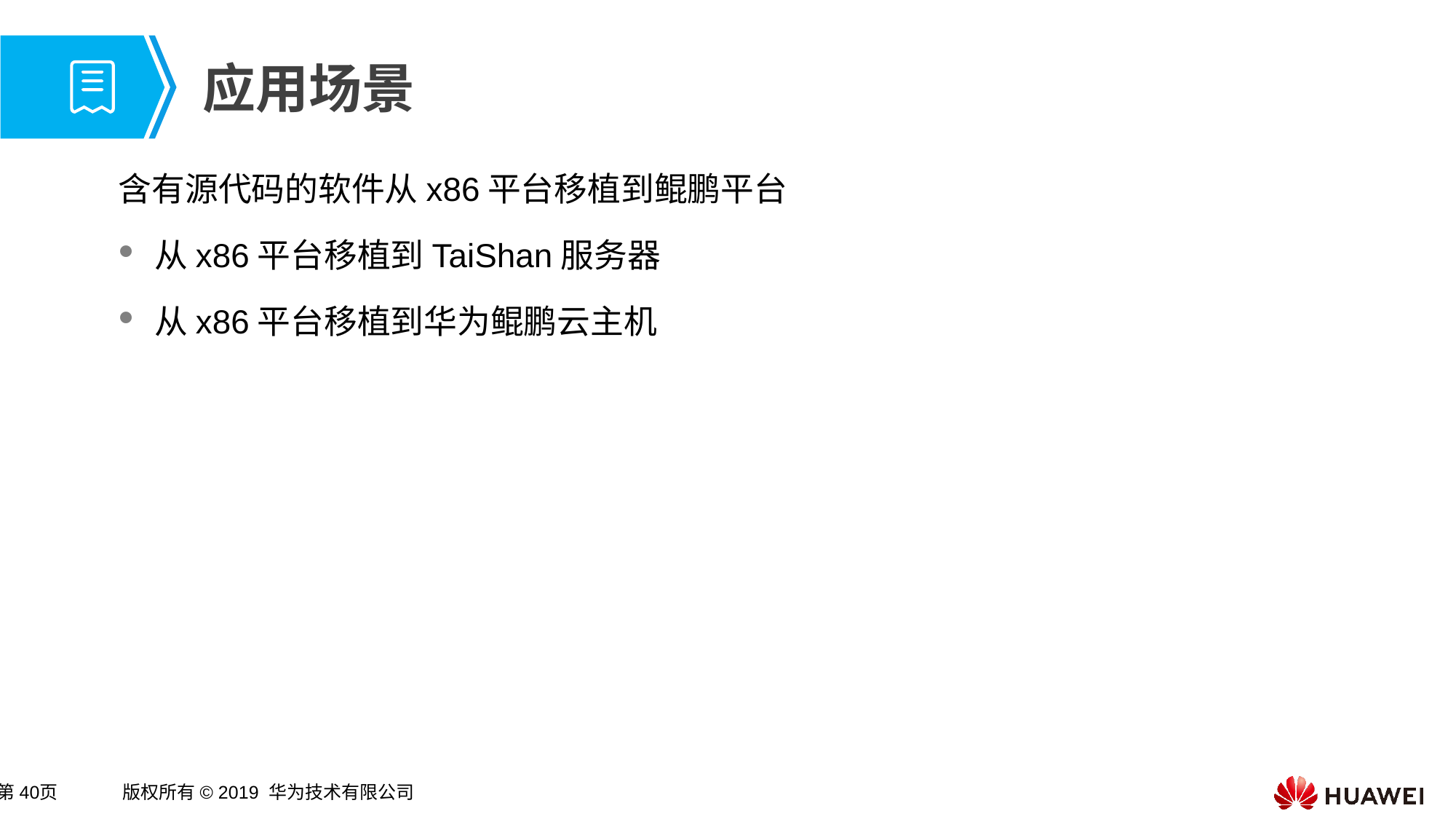

# 应用场景
含有源代码的软件从x86平台移植到鲲鹏平台
从x86平台移植到TaiShan服务器
从x86平台移植到华为鲲鹏云主机